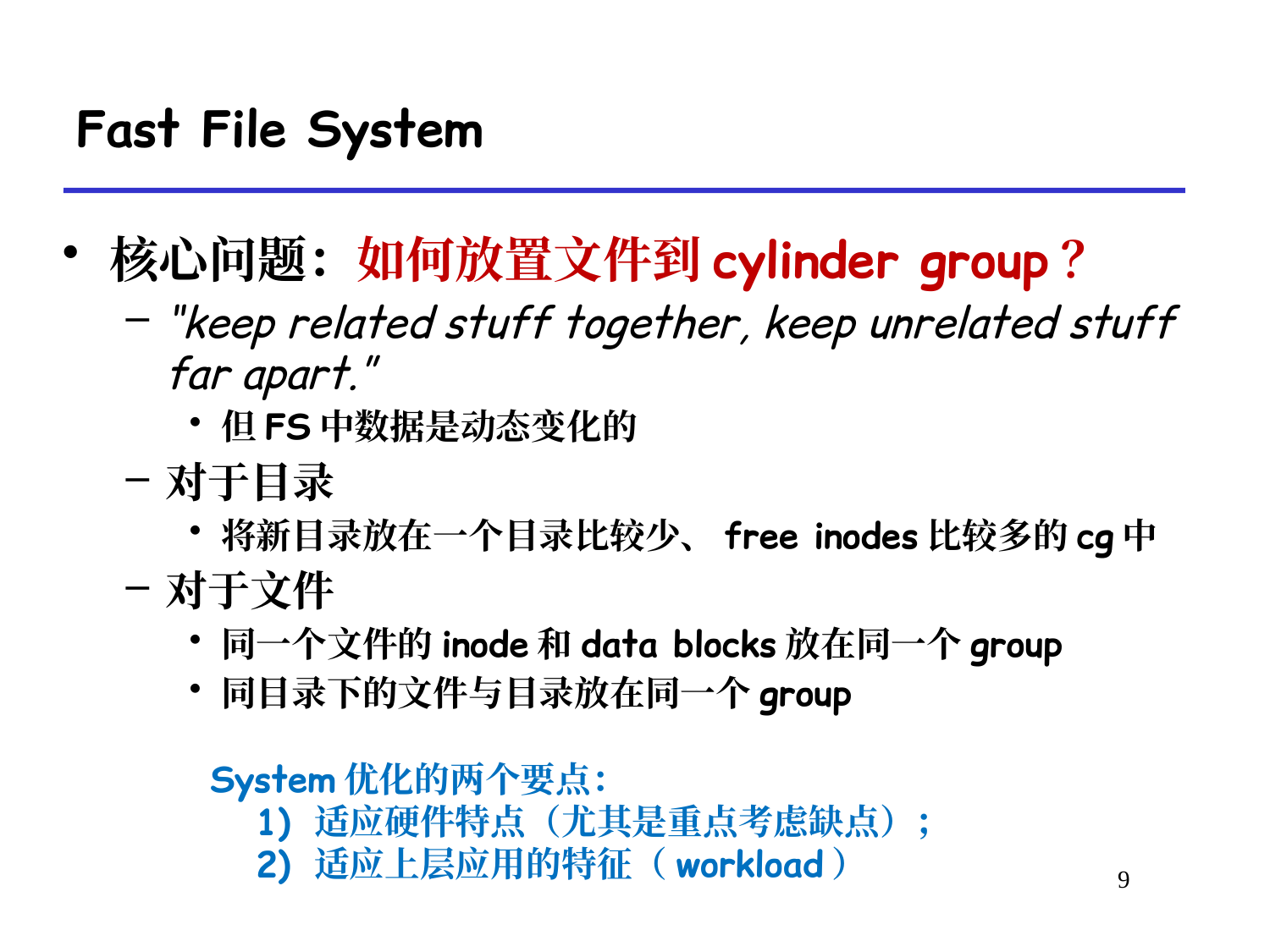

# Fast File System
核心问题：如何放置文件到cylinder group？
“keep related stuff together, keep unrelated stuff far apart.”
但FS中数据是动态变化的
对于目录
将新目录放在一个目录比较少、free inodes比较多的cg中
对于文件
同一个文件的inode和data blocks放在同一个group
同目录下的文件与目录放在同一个group
System优化的两个要点：
   1) 适应硬件特点（尤其是重点考虑缺点）；
   2) 适应上层应用的特征（workload）
9